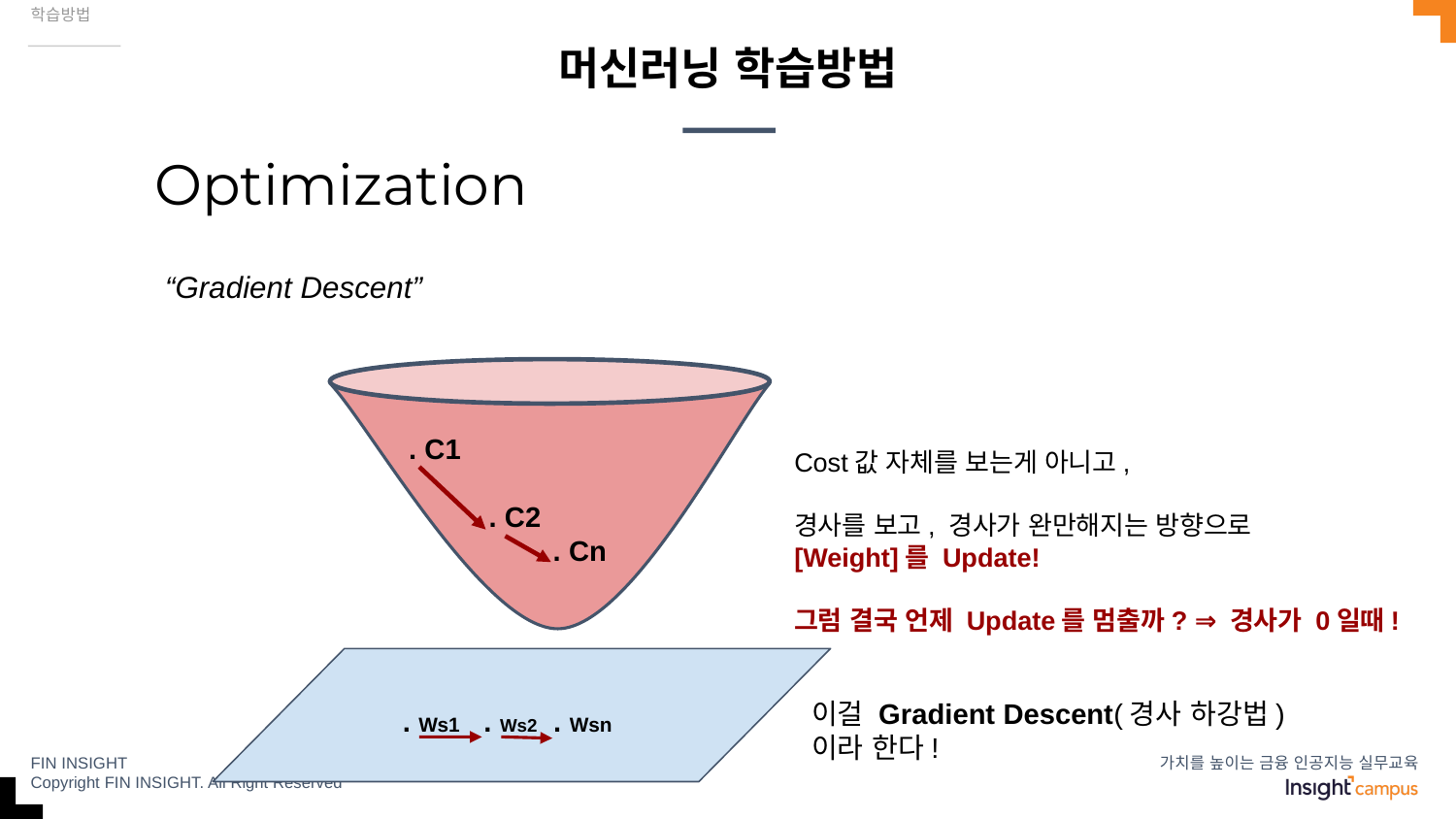

학습방법
# 머신러닝 학습방법
Optimization
“Gradient Descent”

. C1

          . C2
                  . Cn
Cost값 자체를 보는게 아니고,

경사를 보고, 경사가 완만해지는 방향으로
[Weight]를 Update!

그럼 결국 언제 Update를 멈출까? ⇒ 경사가 0일때!

이걸 Gradient Descent(경사 하강법)
이라 한다!
    . Ws1   . Ws2  . Wsn